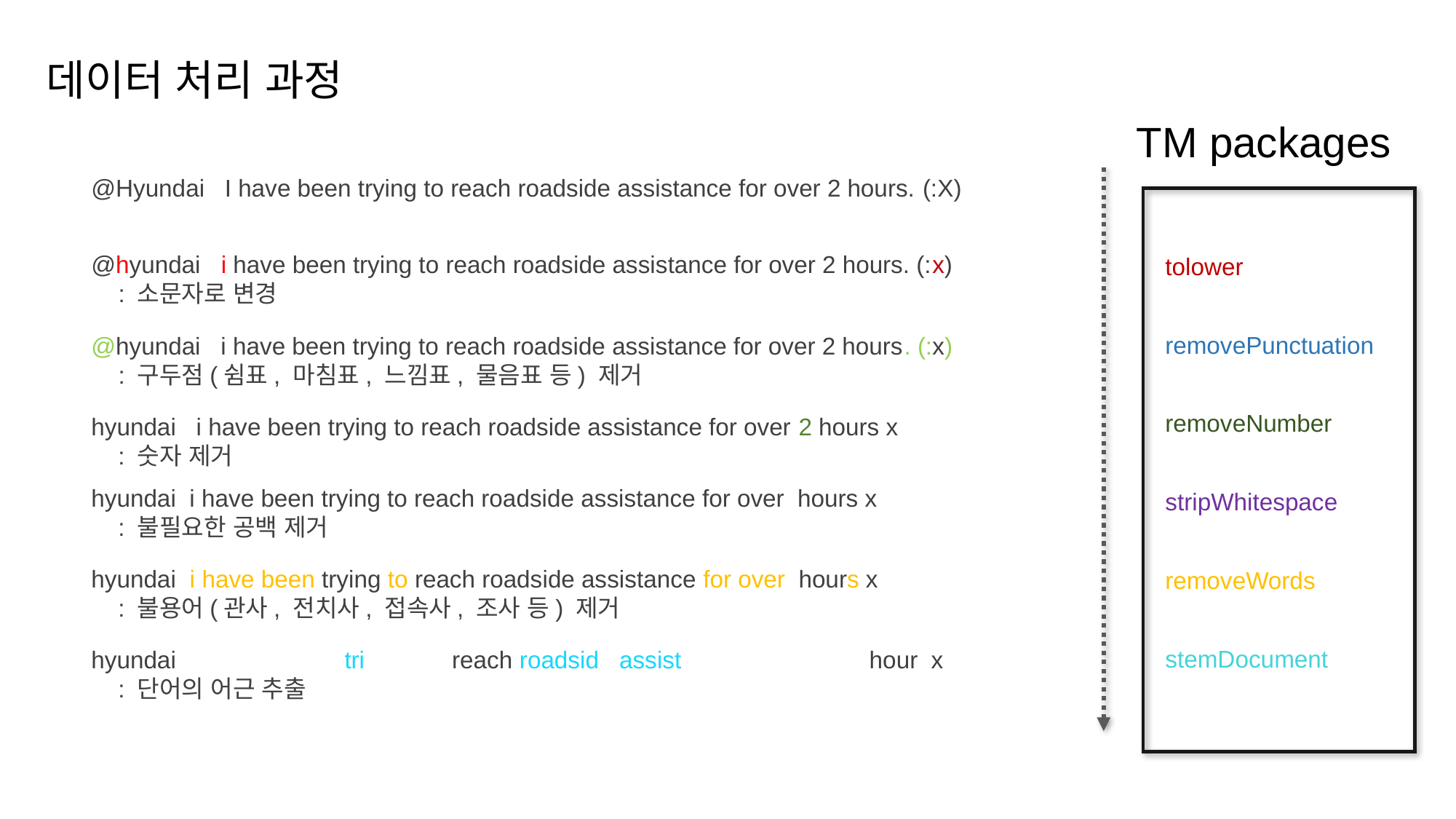

데이터 처리 과정
TM packages

tolower

removePunctuation

removeNumber

stripWhitespace

removeWords

stemDocument

@Hyundai   I have been trying to reach roadside assistance for over 2 hours. (:X)
@hyundai   i have been trying to reach roadside assistance for over 2 hours. (:x)
    : 소문자로 변경
@hyundai   i have been trying to reach roadside assistance for over 2 hours. (:x)
    : 구두점(쉼표, 마침표, 느낌표, 물음표 등) 제거
hyundai   i have been trying to reach roadside assistance for over 2 hours x
    : 숫자 제거
hyundai  i have been trying to reach roadside assistance for over  hours x
    : 불필요한 공백 제거
hyundai  i have been trying to reach roadside assistance for over  hours x
    : 불용어(관사, 전치사, 접속사, 조사 등) 제거
hyundai                         tri             reach roadsid   assist                            hour  x
    : 단어의 어근 추출